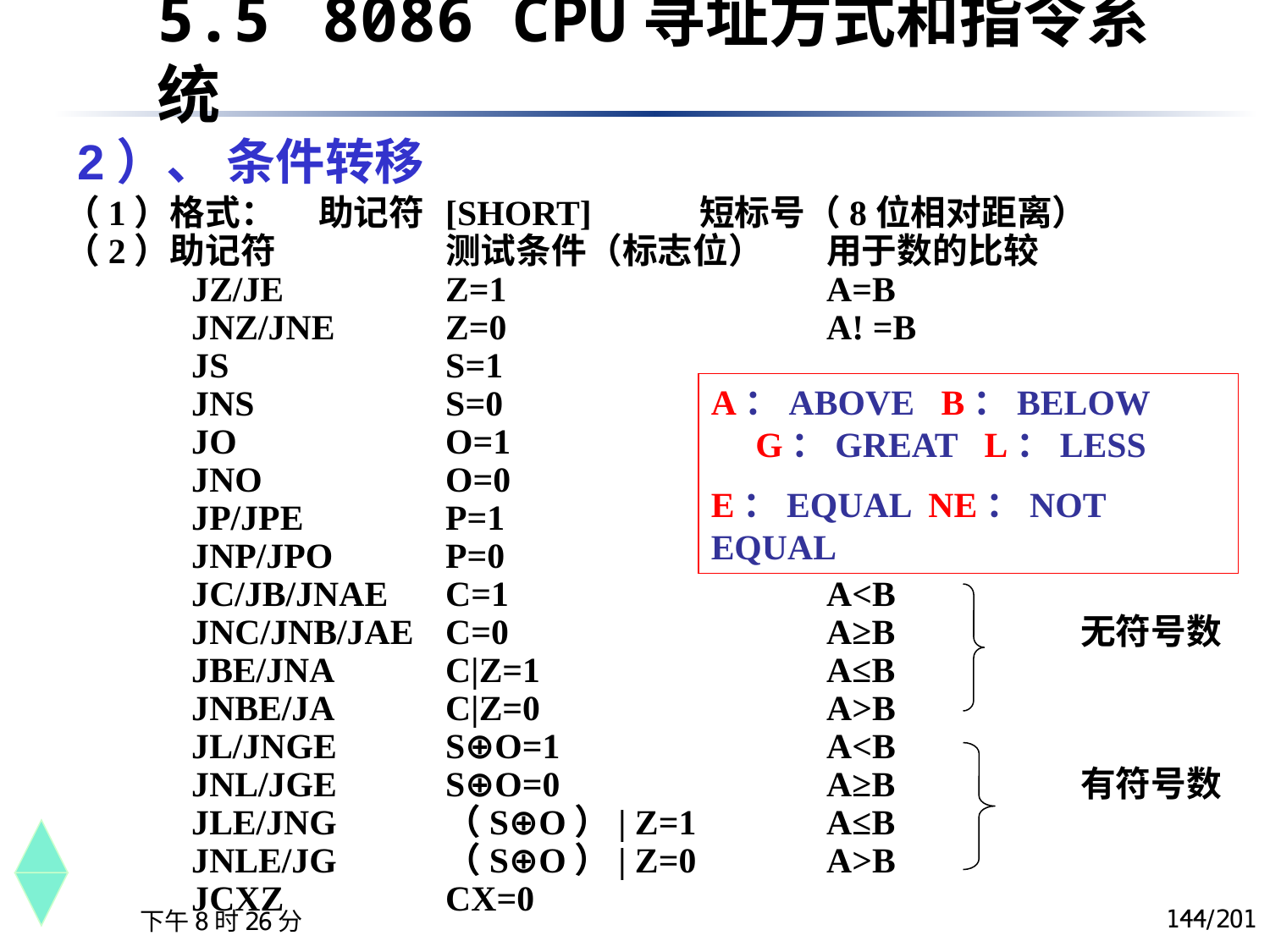

5.5	 8086 CPU寻址方式和指令系统
# 2）、 条件转移
（1）格式：	助记符	[SHORT]	短标号（8位相对距离）
（2）助记符		测试条件（标志位）	用于数的比较
	JZ/JE		Z=1			A=B
	JNZ/JNE	Z=0			A! =B
	JS		S=1
	JNS		S=0
	JO		O=1
	JNO		O=0
	JP/JPE		P=1
	JNP/JPO	P=0
	JC/JB/JNAE	C=1			A<B
	JNC/JNB/JAE	C=0			A≥B		无符号数
	JBE/JNA	C|Z=1			A≤B
	JNBE/JA	C|Z=0			A>B
	JL/JNGE	S⊕O=1			A<B
	JNL/JGE	S⊕O=0			A≥B		有符号数
	JLE/JNG	（S⊕O）| Z=1		A≤B
	JNLE/JG	（S⊕O）| Z=0		A>B
	JCXZ		CX=0
A：ABOVE   B：BELOW              G：GREAT   L：LESS
E：EQUAL  NE：NOT EQUAL

144/201
下午8时26分